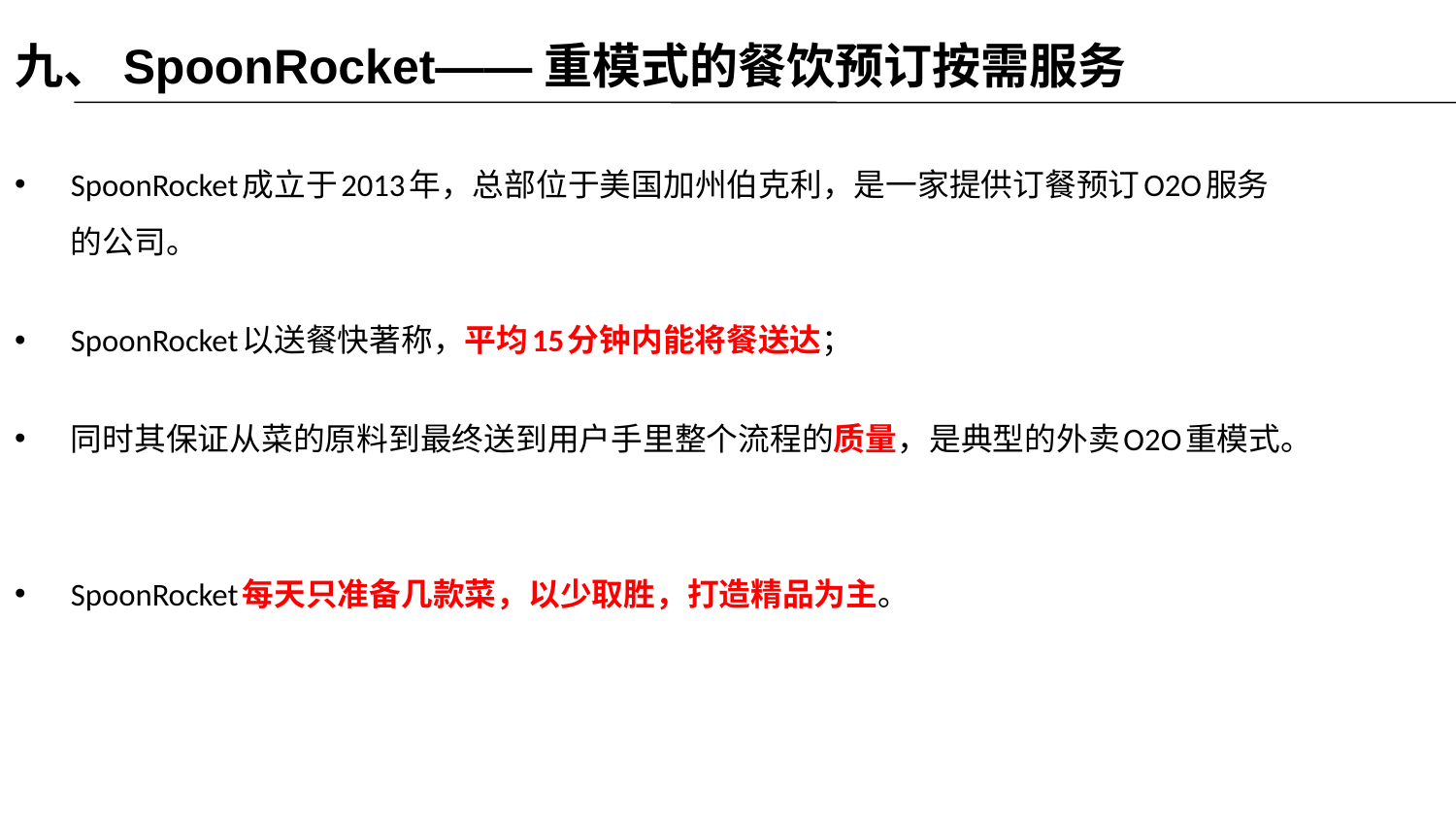

九、SpoonRocket——重模式的餐饮预订按需服务
SpoonRocket成立于2013年，总部位于美国加州伯克利，是一家提供订餐预订O2O服务的公司。
SpoonRocket以送餐快著称，平均15分钟内能将餐送达；
同时其保证从菜的原料到最终送到用户手里整个流程的质量，是典型的外卖O2O重模式。
SpoonRocket每天只准备几款菜，以少取胜，打造精品为主。